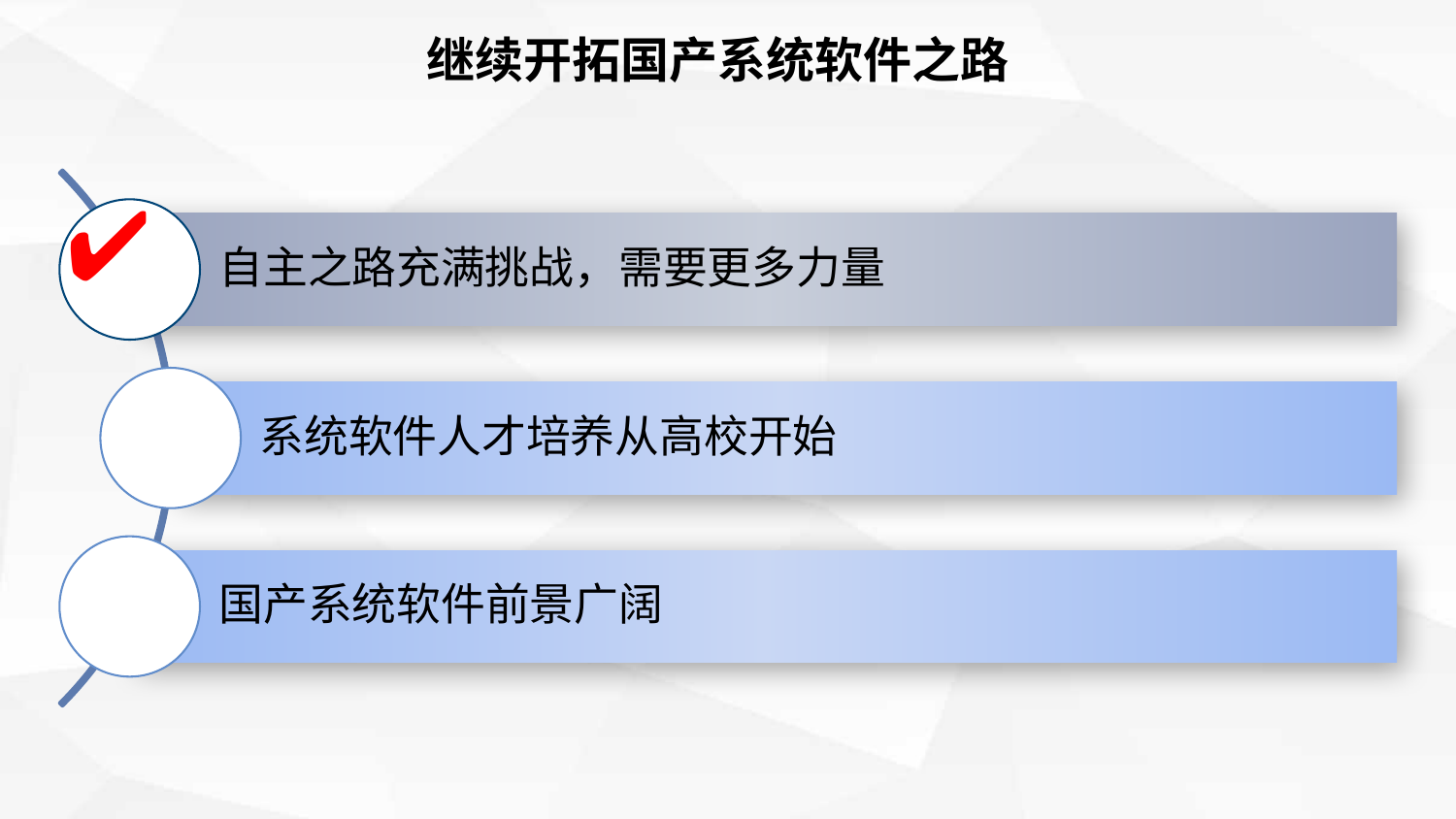

# 继续开拓国产系统软件之路
自主之路充满挑战，需要更多力量
系统软件人才培养从高校开始
国产系统软件前景广阔
✔